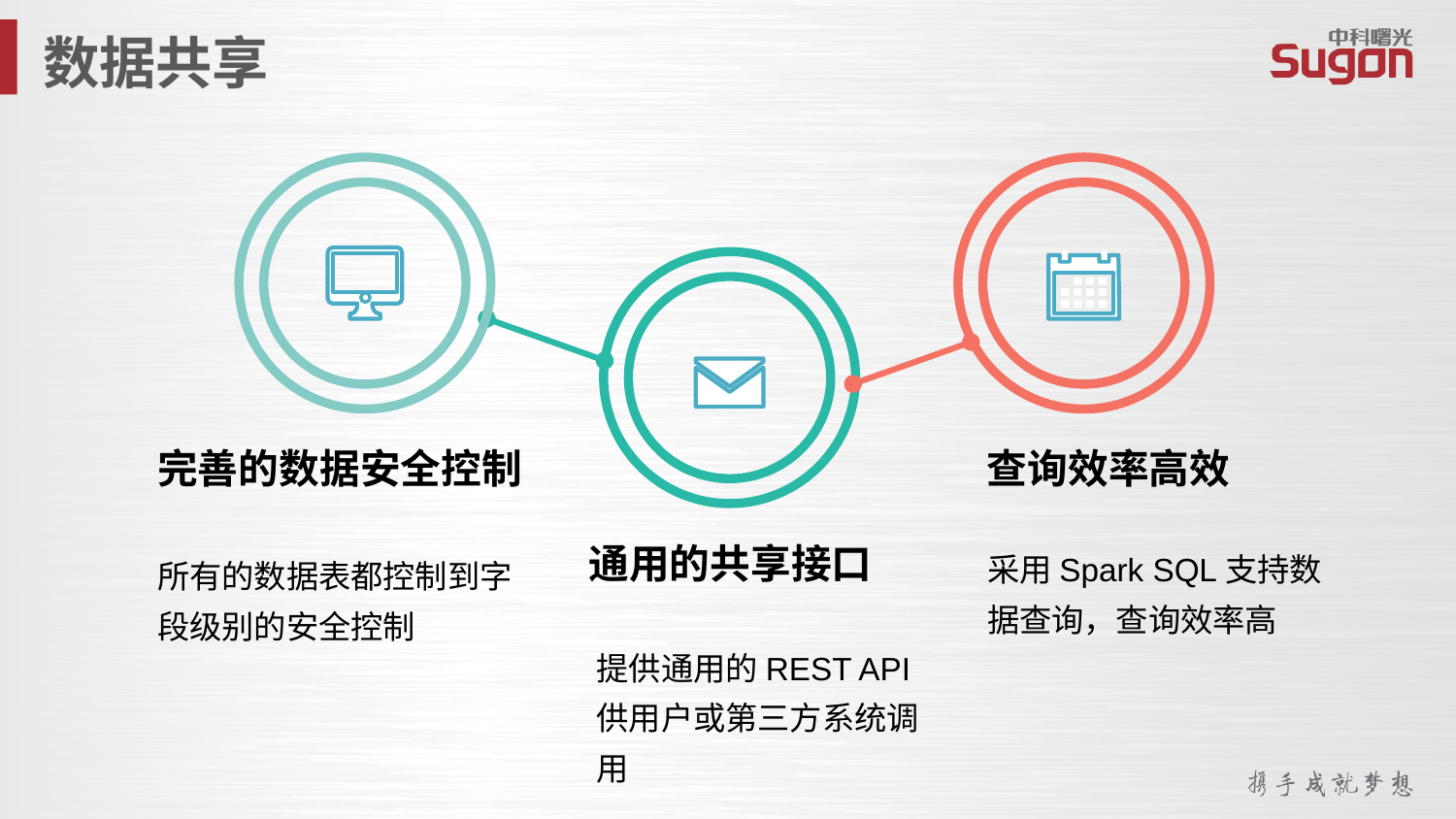

数据共享

完善的数据安全控制
查询效率高效
通用的共享接口
采用Spark SQL支持数据查询，查询效率高
所有的数据表都控制到字段级别的安全控制
提供通用的REST API 供用户或第三方系统调用